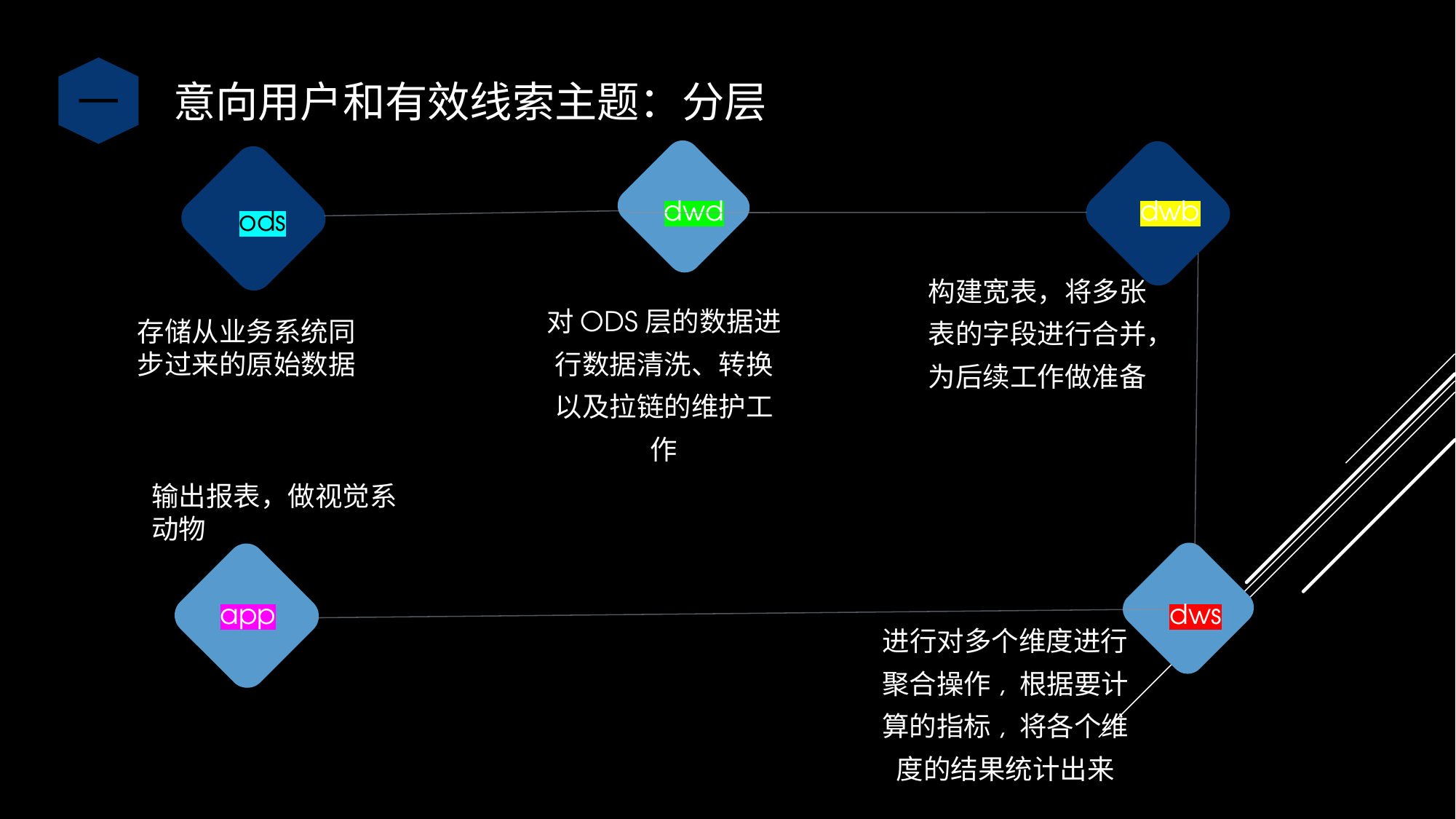

一
意向用户和有效线索主题：分层

dwd
dwb
ods
构建宽表，将多张表的字段进行合并，为后续工作做准备

对ODS层的数据进行数据清洗、转换以及拉链的维护工作
存储从业务系统同步过来的原始数据
输出报表，做视觉系动物

app
dws
进行对多个维度进行聚合操作, 根据要计算的指标, 将各个维度的结果统计出来